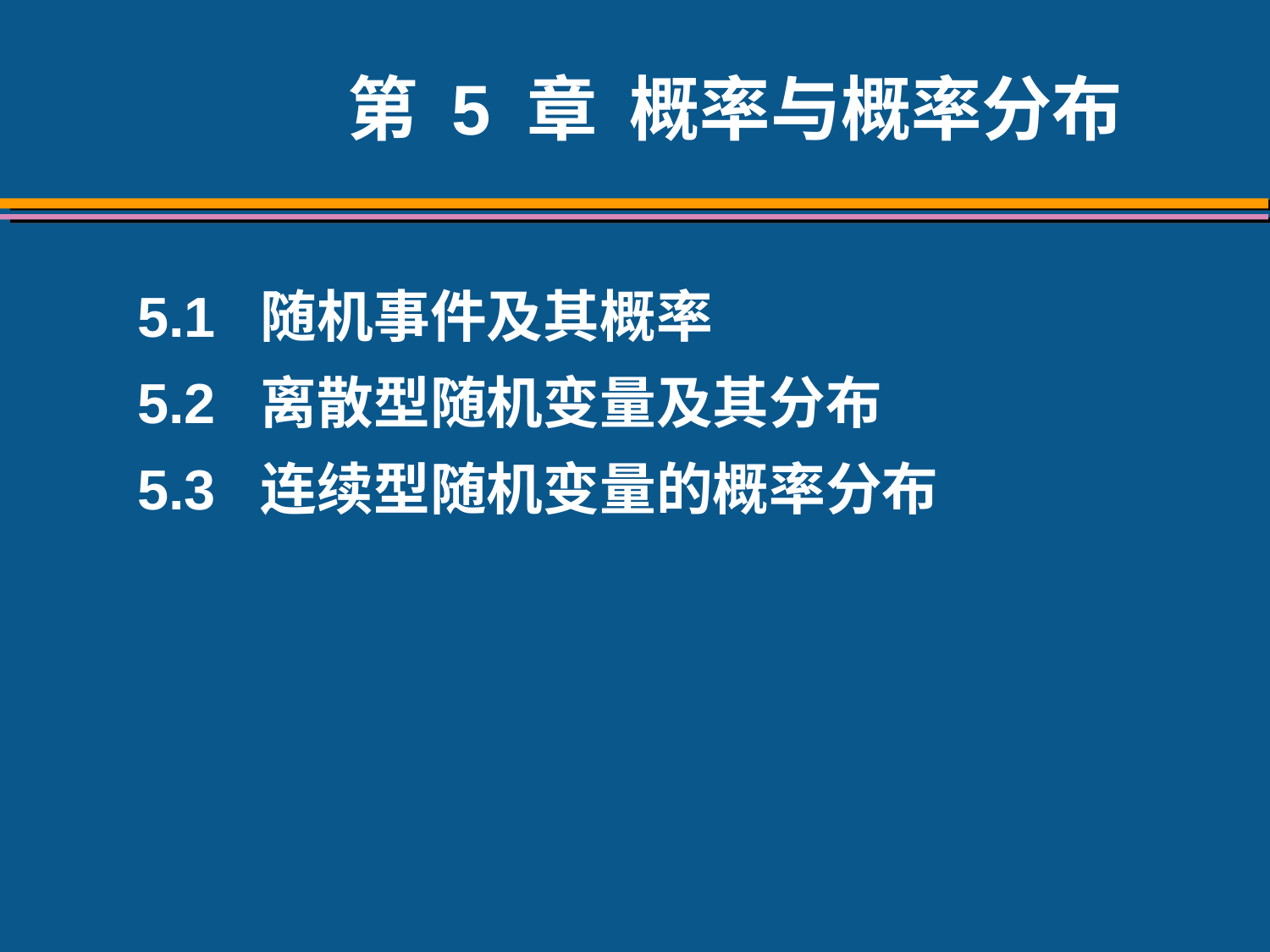

# 第 5 章  概率与概率分布
5.1  随机事件及其概率
5.2  离散型随机变量及其分布
5.3  连续型随机变量的概率分布